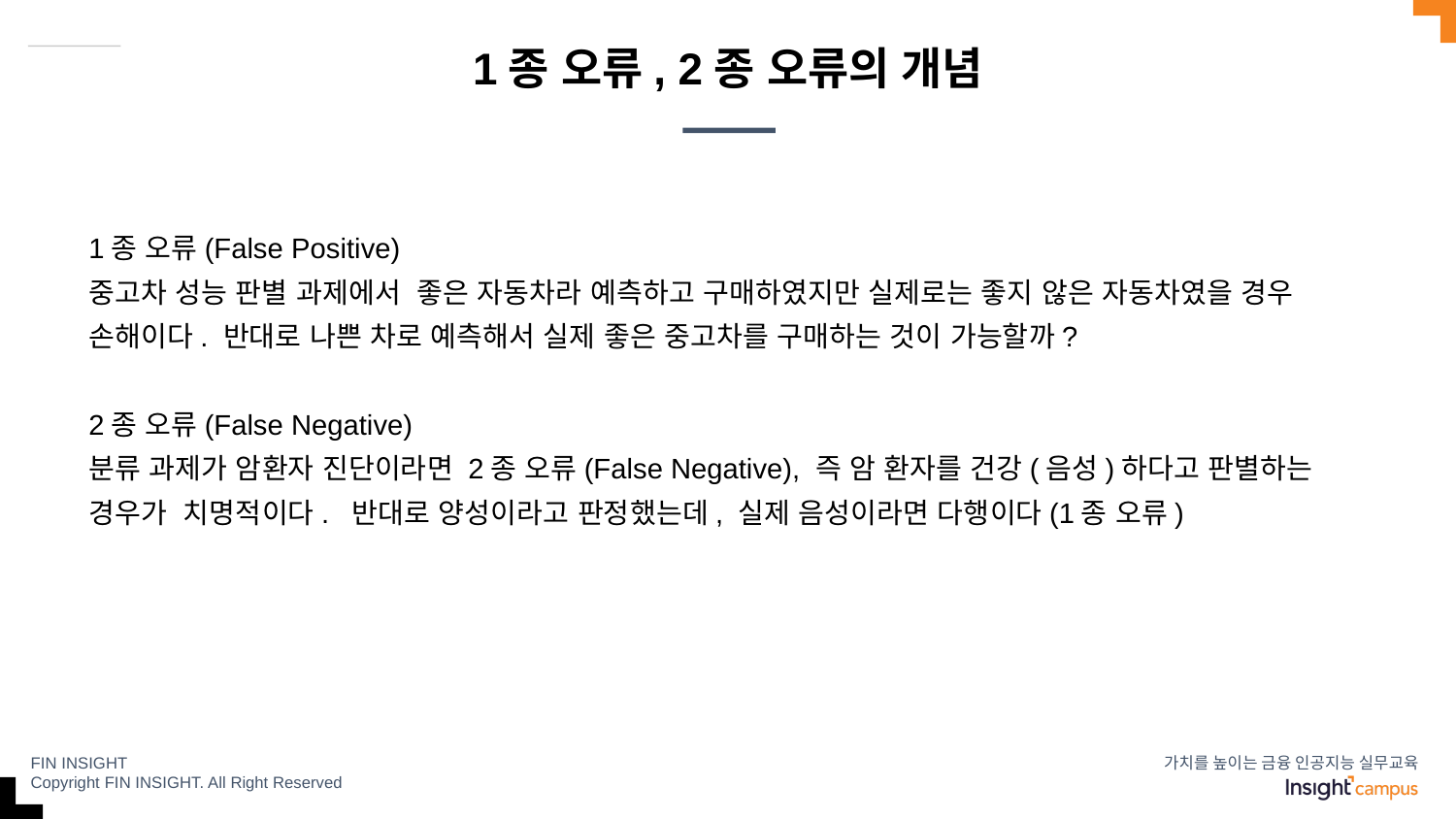

# 1종 오류, 2종 오류의 개념
1종 오류(False Positive)
중고차 성능 판별 과제에서  좋은 자동차라 예측하고 구매하였지만 실제로는 좋지 않은 자동차였을 경우 손해이다. 반대로 나쁜 차로 예측해서 실제 좋은 중고차를 구매하는 것이 가능할까?

2종 오류(False Negative)
분류 과제가 암환자 진단이라면 2종 오류(False Negative), 즉 암 환자를 건강(음성)하다고 판별하는 경우가  치명적이다.  반대로 양성이라고 판정했는데, 실제 음성이라면 다행이다(1종 오류)